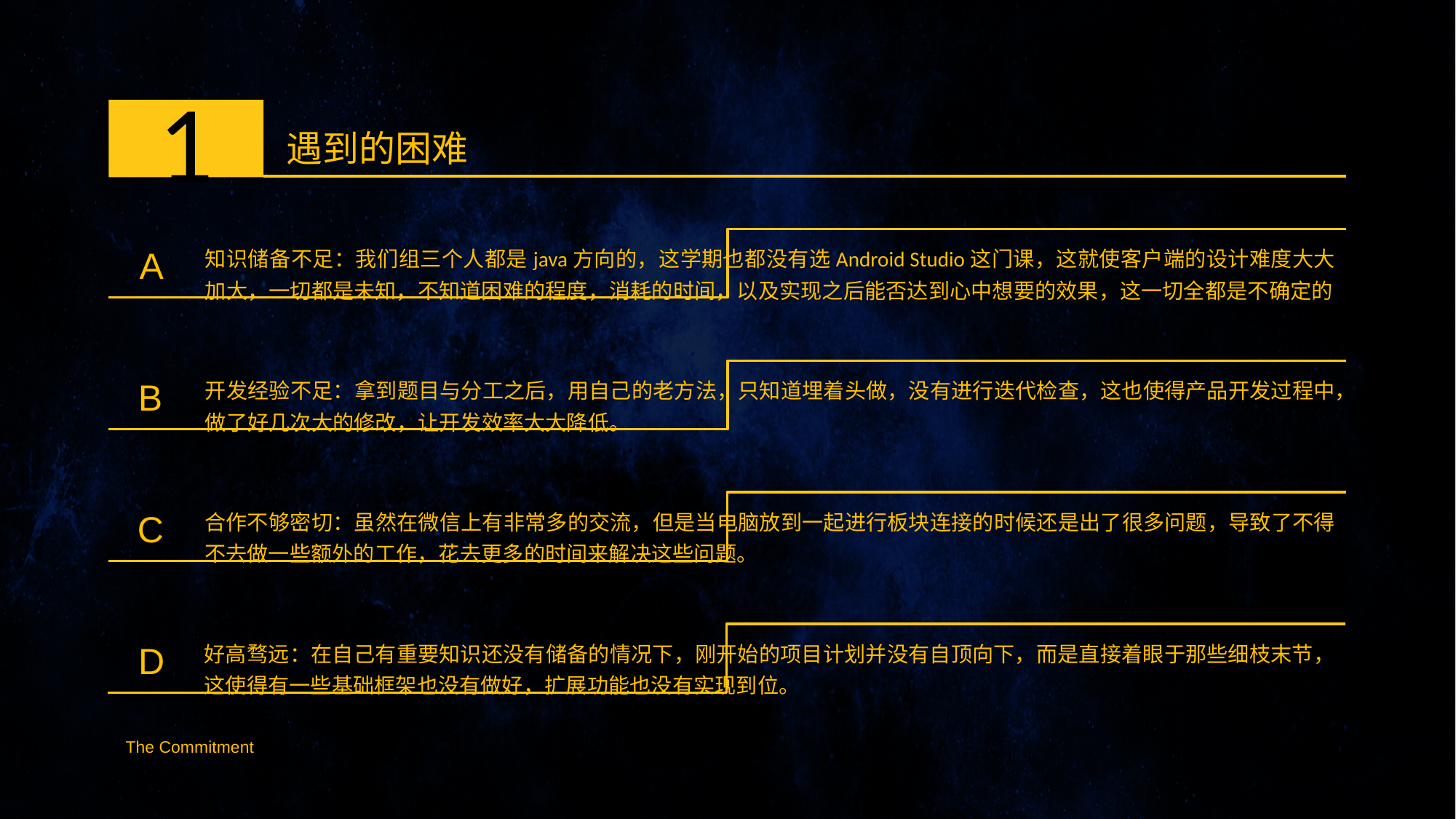

1
遇到的困难
知识储备不足：我们组三个人都是java方向的，这学期也都没有选Android Studio这门课，这就使客户端的设计难度大大加大，一切都是未知，不知道困难的程度，消耗的时间，以及实现之后能否达到心中想要的效果，这一切全都是不确定的
A
开发经验不足：拿到题目与分工之后，用自己的老方法，只知道埋着头做，没有进行迭代检查，这也使得产品开发过程中，做了好几次大的修改，让开发效率大大降低。
B
合作不够密切：虽然在微信上有非常多的交流，但是当电脑放到一起进行板块连接的时候还是出了很多问题，导致了不得不去做一些额外的工作，花去更多的时间来解决这些问题。
C
好高骛远：在自己有重要知识还没有储备的情况下，刚开始的项目计划并没有自顶向下，而是直接着眼于那些细枝末节，这使得有一些基础框架也没有做好，扩展功能也没有实现到位。
D
The Commitment